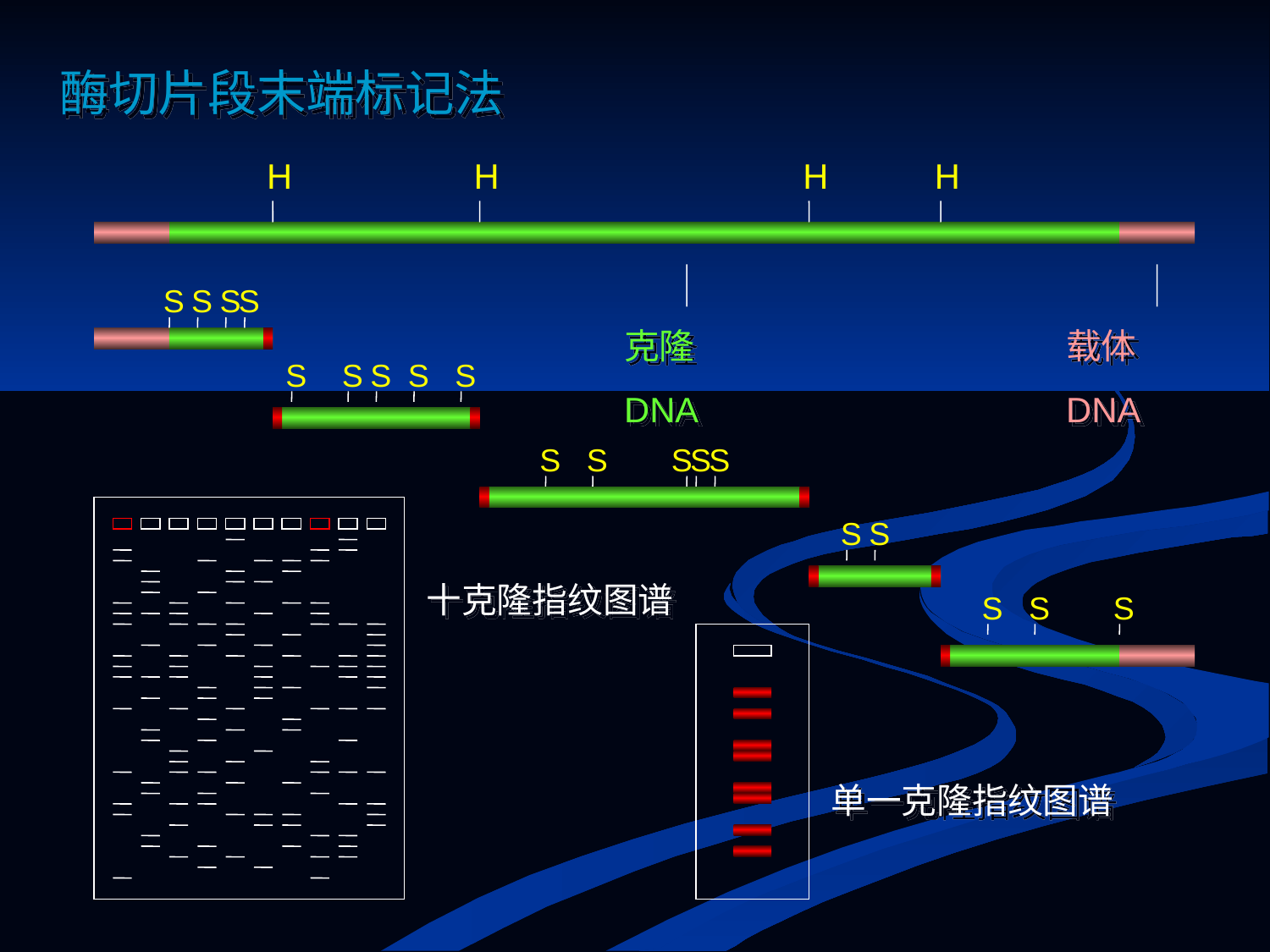

酶切片段末端标记法
H
H
H
H

S
S
S
S
克隆DNA
载体DNA

S
S
S
S
S

S
S
S
S
S

S
S

十克隆指纹图谱

S
S
S

单一克隆指纹图谱